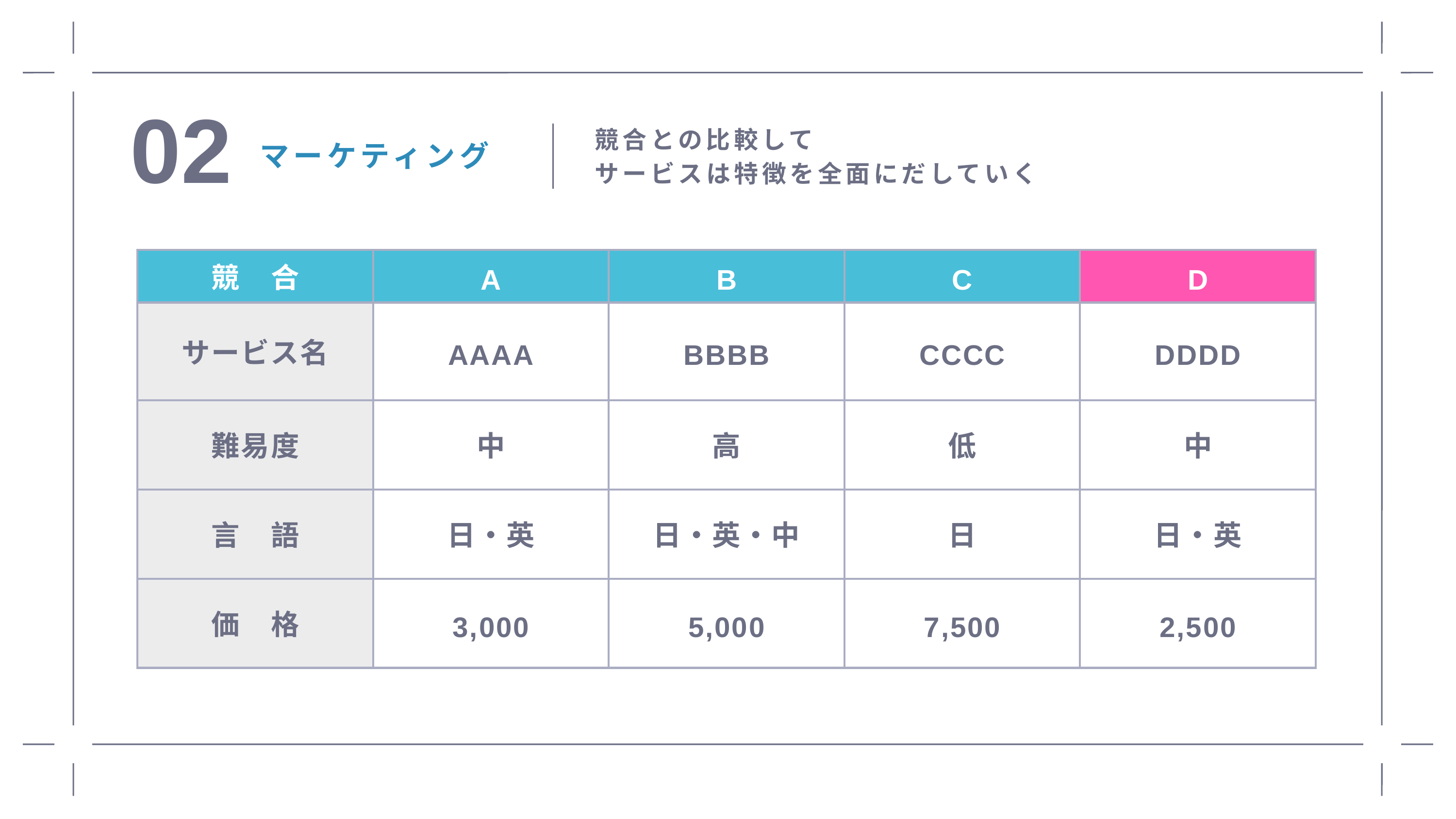

02

競合との比較して
サービスは特徴を全面にだしていく

マーケティング
| 競　合 | A | B | C | D |
| --- | --- | --- | --- | --- |
| サービス名 | AAAA | BBBB | CCCC | DDDD |
| 難易度 | 中 | 高 | 低 | 中 |
| 言　語 | 日・英 | 日・英・中 | 日 | 日・英 |
| 価　格 | 3,000 | 5,000 | 7,500 | 2,500 |